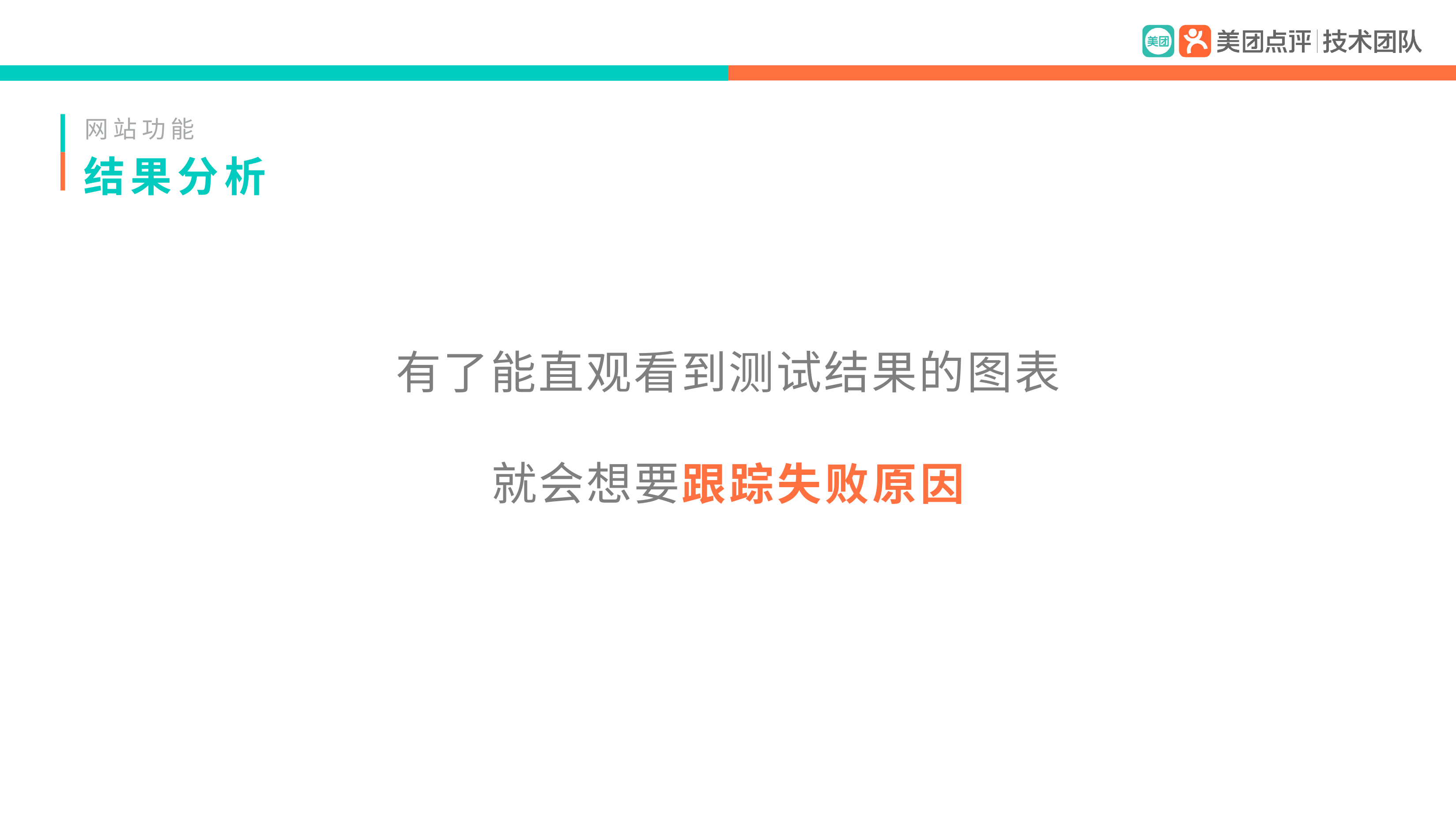

网站功能
# 结果分析

有了能直观看到测试结果的图表

就会想要跟踪失败原因